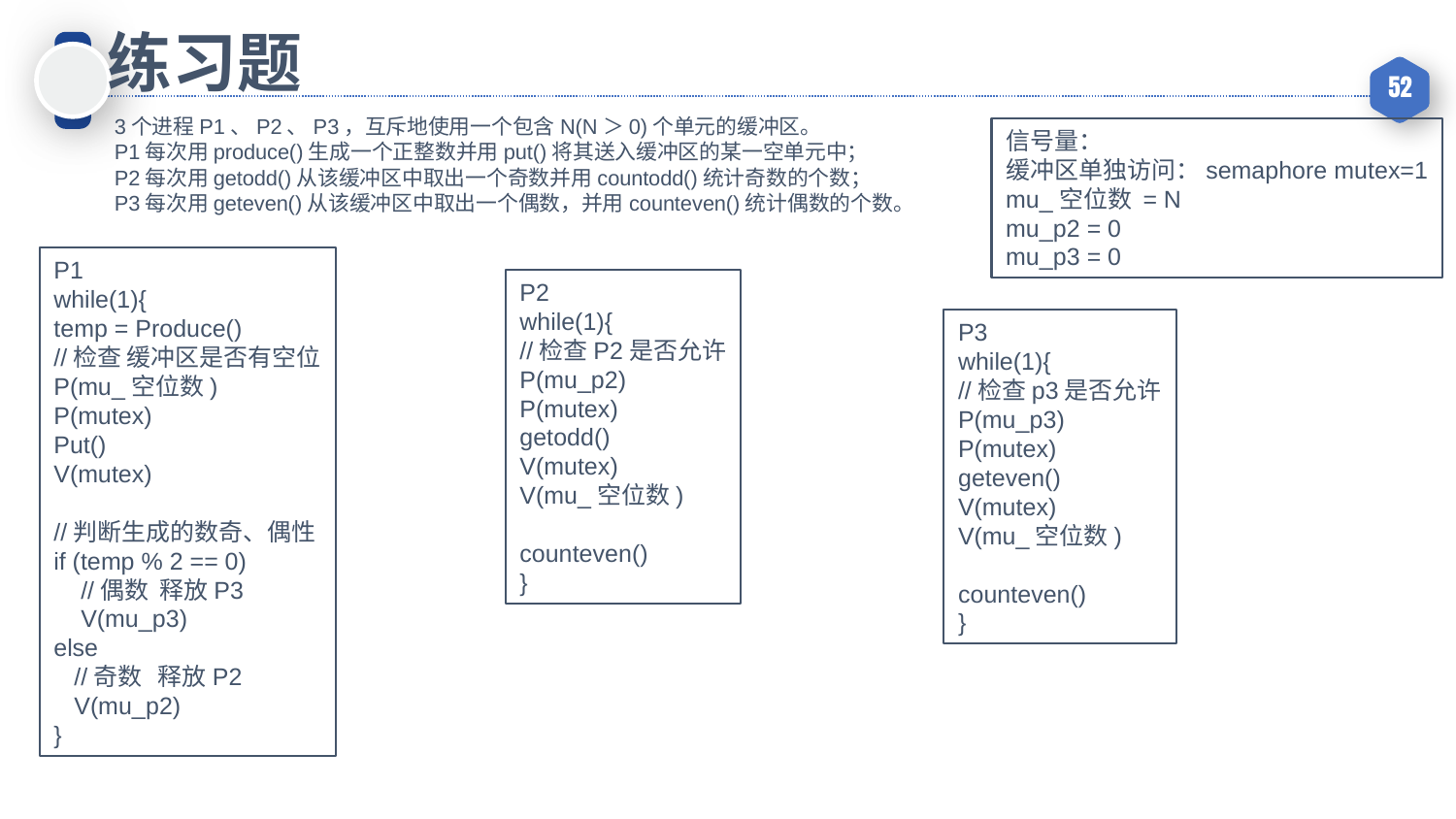

# 练习题
3个进程P1、P2、P3，互斥地使用一个包含N(N＞0)个单元的缓冲区。
P1每次用produce()生成一个正整数并用put()将其送入缓冲区的某一空单元中；
P2每次用getodd()从该缓冲区中取出一个奇数并用countodd()统计奇数的个数；
P3每次用geteven()从该缓冲区中取出一个偶数，并用counteven()统计偶数的个数。
信号量：
缓冲区单独访问：semaphore mutex=1
mu_空位数 = N
mu_p2 = 0
mu_p3 = 0
P1
while(1){
temp = Produce()
//检查 缓冲区是否有空位
P(mu_空位数)
P(mutex)
Put()
V(mutex)

//判断生成的数奇、偶性
if (temp % 2 == 0)
    //偶数  释放P3
    V(mu_p3)
else
   //奇数   释放P2
   V(mu_p2)
}
P2
while(1){
//检查P2是否允许
P(mu_p2)
P(mutex)
getodd()
V(mutex)
V(mu_空位数)

counteven()
}
P3
while(1){
//检查p3是否允许
P(mu_p3)
P(mutex)
geteven()
V(mutex)
V(mu_空位数)

counteven()
}